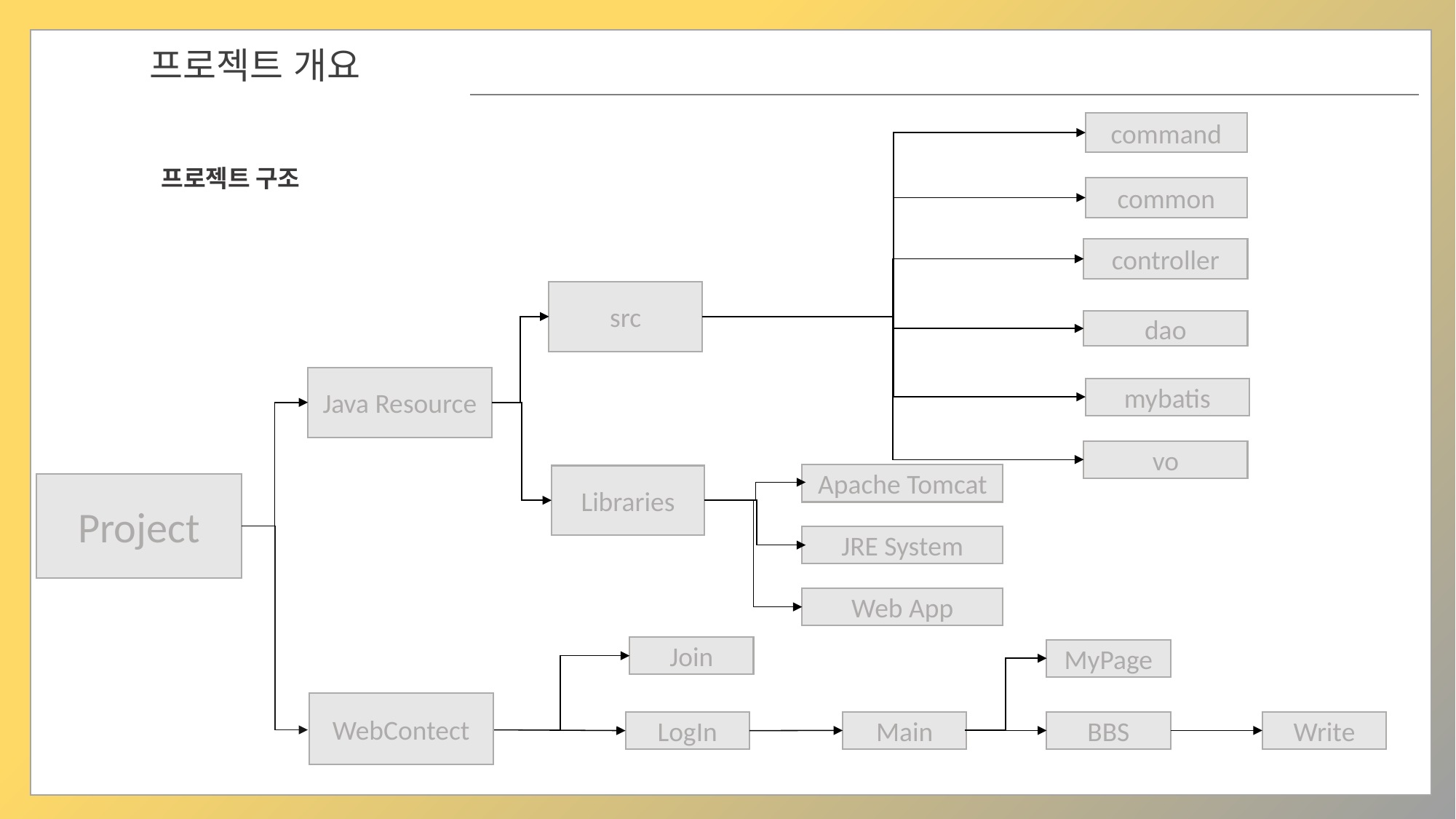

01

프로젝트 개요
command
프로젝트 구조

common

controller
src
dao
Java Resource
mybatis
vo
Apache Tomcat
Libraries
Project
JRE System
Web App
Join
MyPage
WebContect
Main
BBS
Write
LogIn